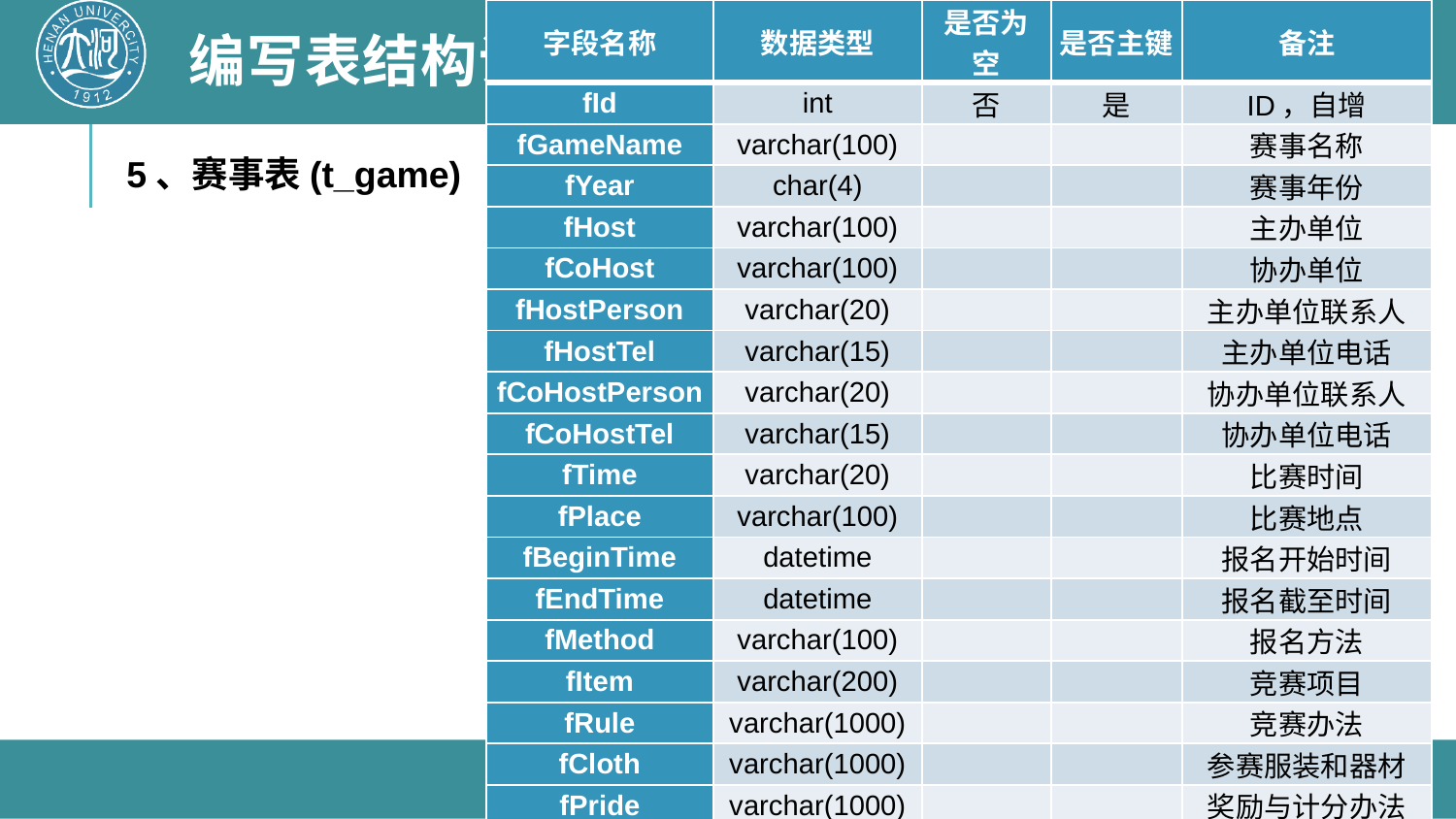

# 编写表结构说明
| 字段名称 | 数据类型 | 是否为空 | 是否主键 | 备注 |
| --- | --- | --- | --- | --- |
| fId | int | 否 | 是 | ID，自增 |
| fGameName | varchar(100) |  |  | 赛事名称 |
| fYear | char(4) |  |  | 赛事年份 |
| fHost | varchar(100) |  |  | 主办单位 |
| fCoHost | varchar(100) |  |  | 协办单位 |
| fHostPerson | varchar(20) |  |  | 主办单位联系人 |
| fHostTel | varchar(15) |  |  | 主办单位电话 |
| fCoHostPerson | varchar(20) |  |  | 协办单位联系人 |
| fCoHostTel | varchar(15) |  |  | 协办单位电话 |
| fTime | varchar(20) |  |  | 比赛时间 |
| fPlace | varchar(100) |  |  | 比赛地点 |
| fBeginTime | datetime |  |  | 报名开始时间 |
| fEndTime | datetime |  |  | 报名截至时间 |
| fMethod | varchar(100) |  |  | 报名方法 |
| fItem | varchar(200) |  |  | 竞赛项目 |
| fRule | varchar(1000) |  |  | 竞赛办法 |
| fCloth | varchar(1000) |  |  | 参赛服装和器材 |
| fPride | varchar(1000) |  |  | 奖励与计分办法 |
| fOther | varchar(1000) |  |  | 其它 |
| fAppend | varchar(100) |  |  | 相关附件 |
| fStatus | varchar(10) |  |  | 状态 |
| fMemo | varchar(200) |  |  | 备注 |
5、赛事表(t_game)

软件工程
33